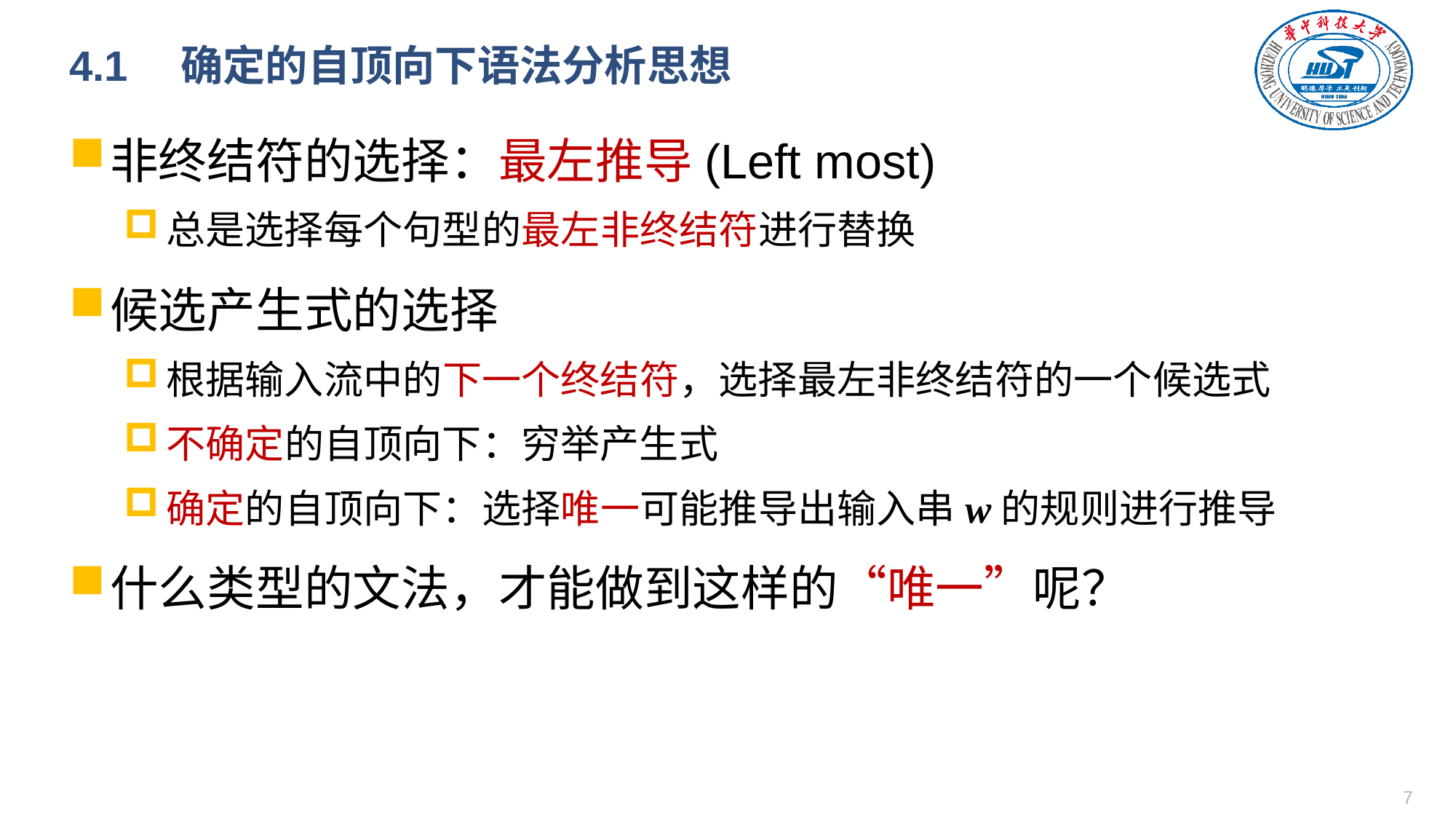

# 4.1　确定的自顶向下语法分析思想
非终结符的选择：最左推导(Left most)
总是选择每个句型的最左非终结符进行替换
候选产生式的选择
根据输入流中的下一个终结符，选择最左非终结符的一个候选式
不确定的自顶向下：穷举产生式
确定的自顶向下：选择唯一可能推导出输入串w的规则进行推导
什么类型的文法，才能做到这样的“唯一”呢？
7